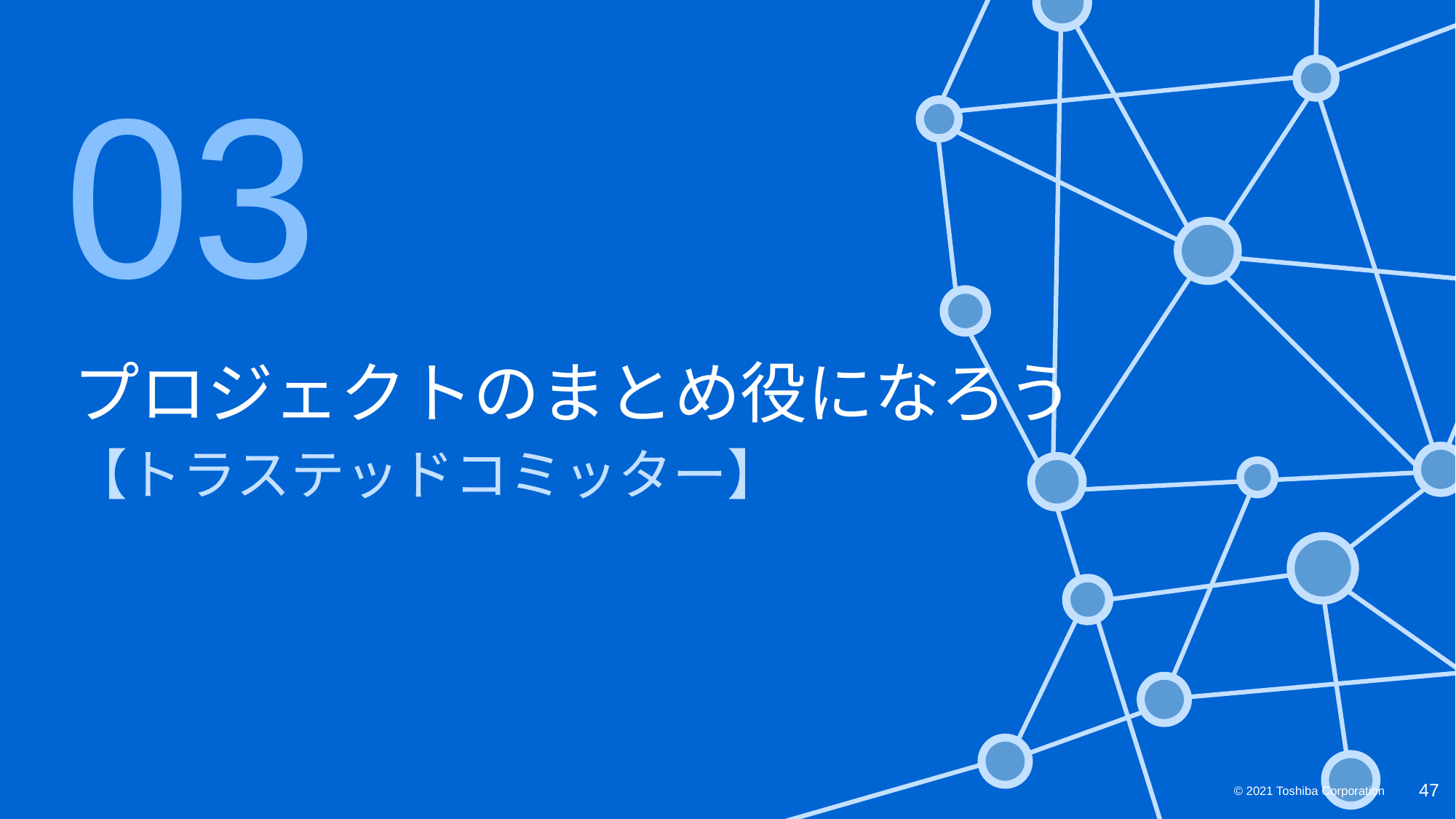

03

プロジェクトのまとめ役になろう
【トラステッドコミッター】
47
© 2021 Toshiba Corporation